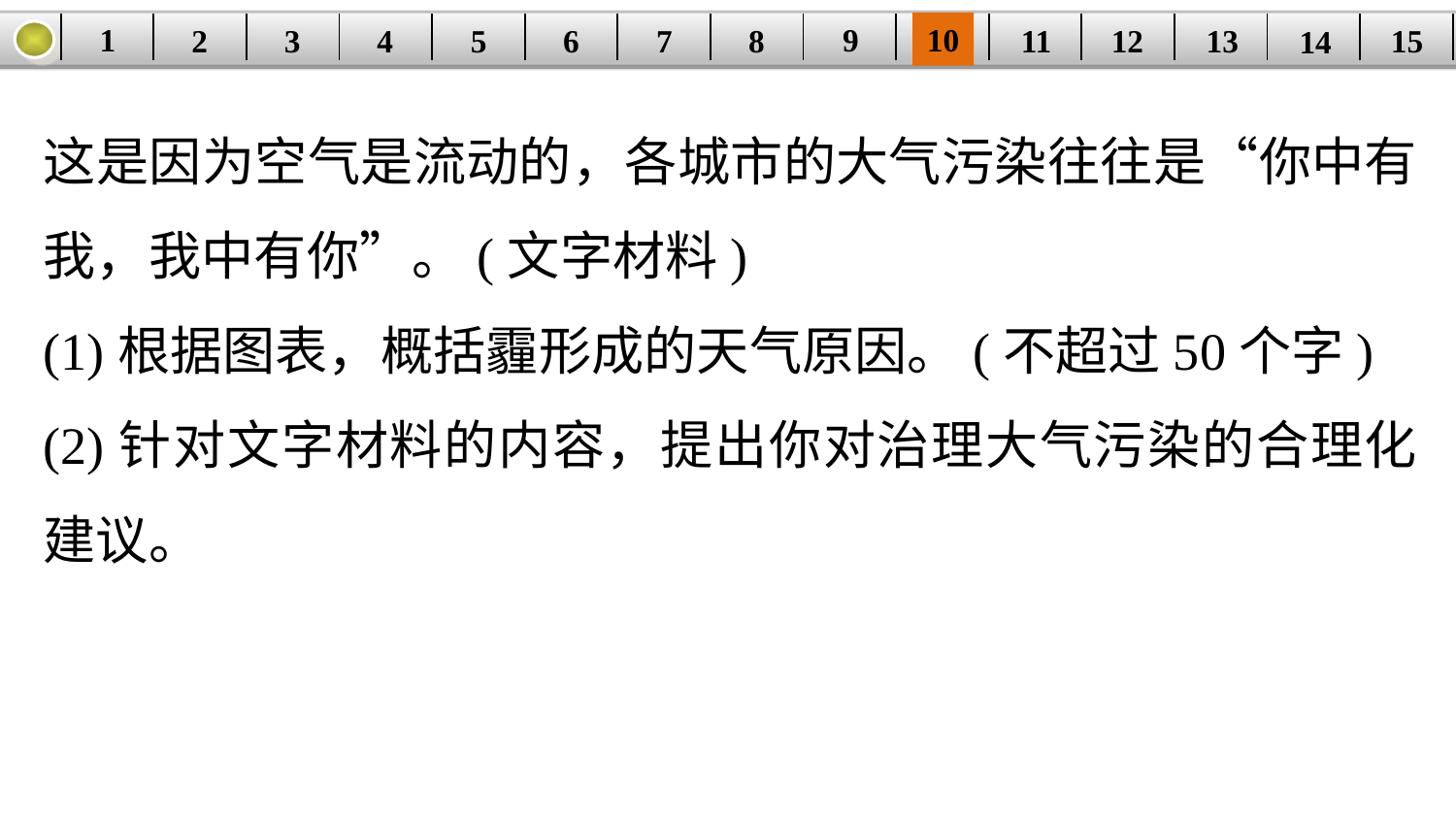

9
10
1
3
4
5
6
8
11
2
12
15
|  |  |  |  |  |  |  |  |  |  |  |  |  |  |  |
| --- | --- | --- | --- | --- | --- | --- | --- | --- | --- | --- | --- | --- | --- | --- |
7
13
14

这是因为空气是流动的，各城市的大气污染往往是“你中有我，我中有你”。(文字材料)
(1)根据图表，概括霾形成的天气原因。(不超过50个字)
(2)针对文字材料的内容，提出你对治理大气污染的合理化建议。